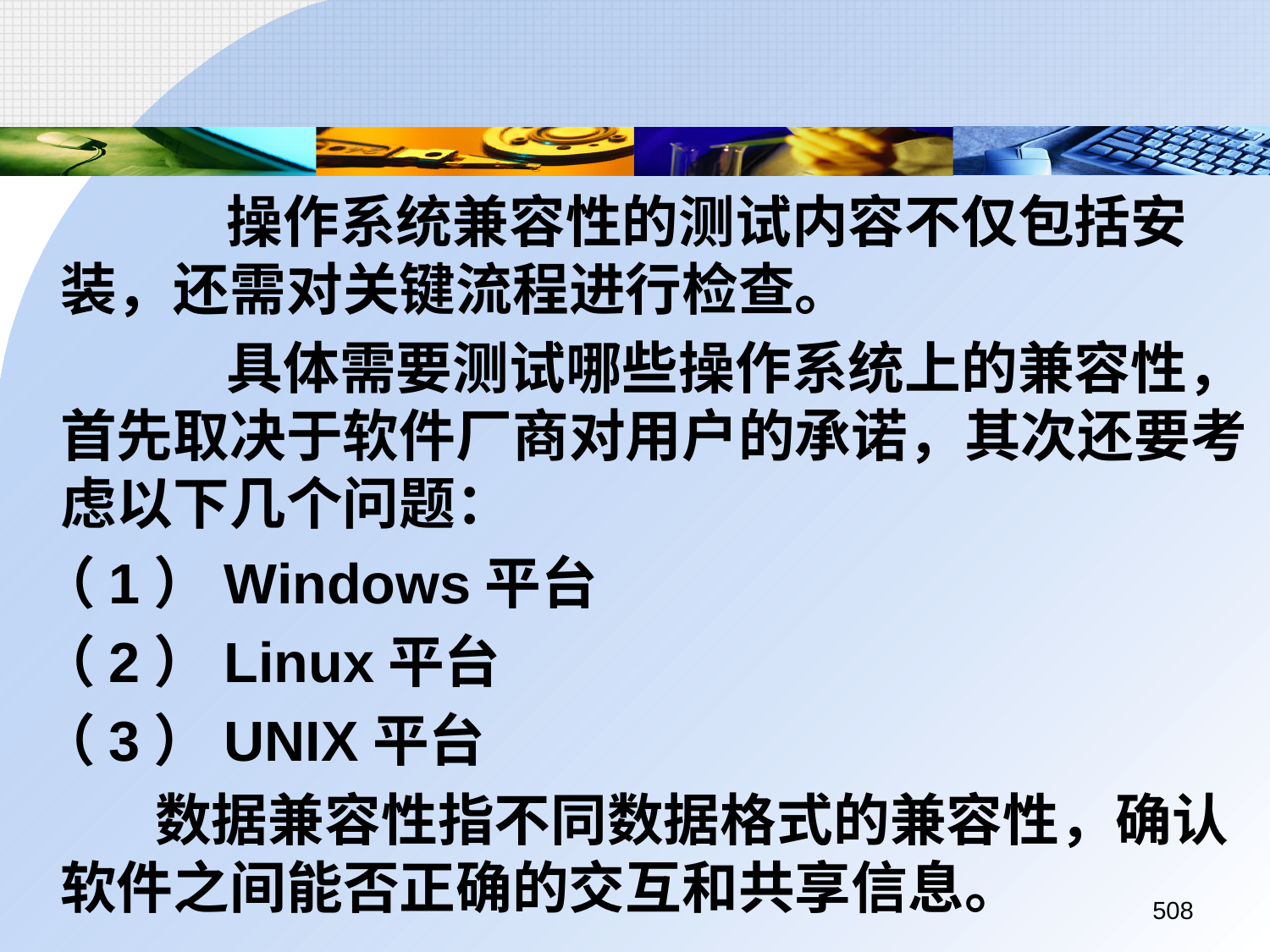

操作系统兼容性的测试内容不仅包括安装，还需对关键流程进行检查。
		  具体需要测试哪些操作系统上的兼容性，首先取决于软件厂商对用户的承诺，其次还要考虑以下几个问题：
 （1）Windows平台
 （2）Linux平台
 （3）UNIX平台
          数据兼容性指不同数据格式的兼容性，确认软件之间能否正确的交互和共享信息。

508